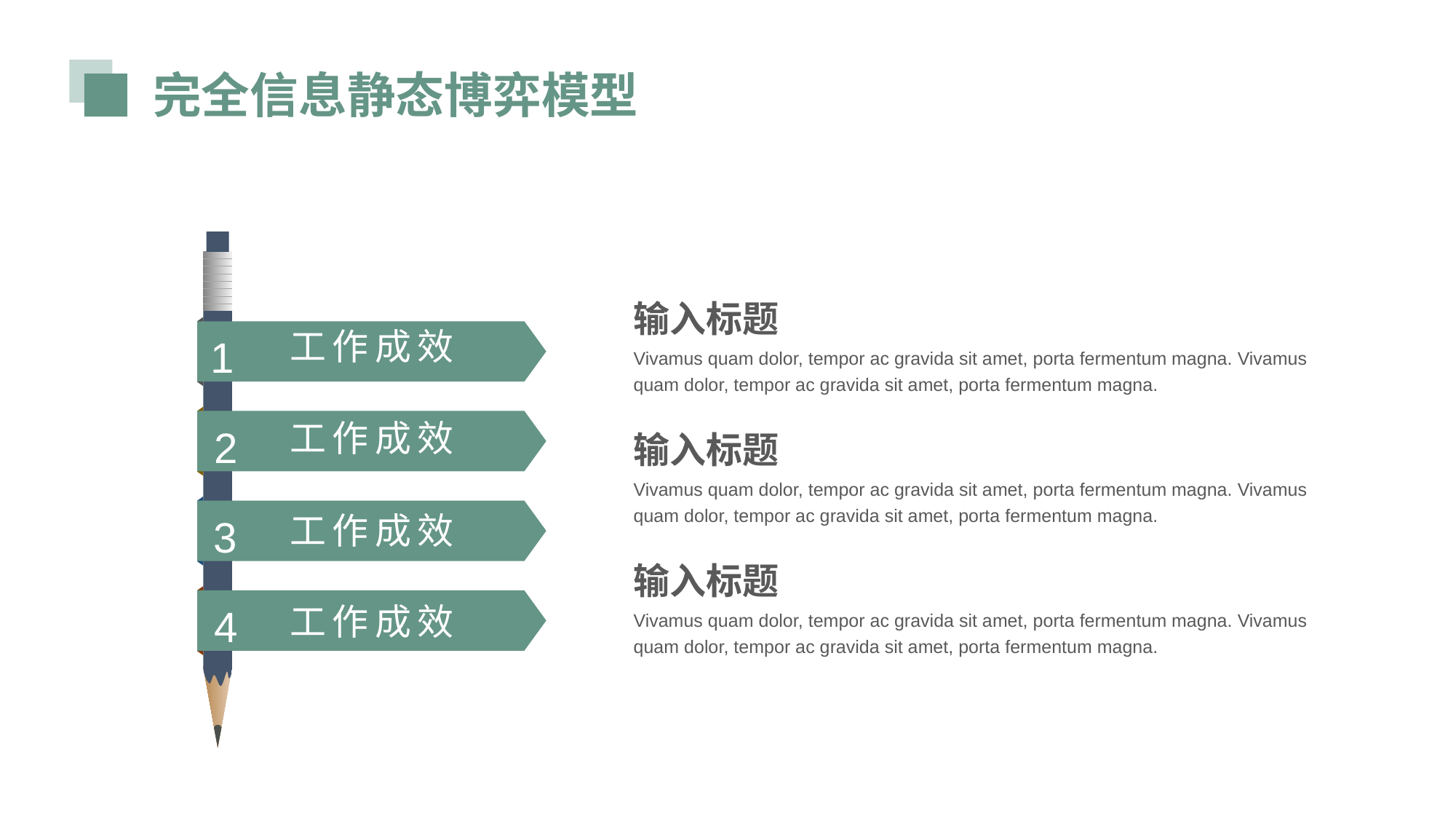

完全信息静态博弈模型

1

2

3

4

输入标题
工作成效
Vivamus quam dolor, tempor ac gravida sit amet, porta fermentum magna. Vivamus quam dolor, tempor ac gravida sit amet, porta fermentum magna.
输入标题
工作成效
Vivamus quam dolor, tempor ac gravida sit amet, porta fermentum magna. Vivamus quam dolor, tempor ac gravida sit amet, porta fermentum magna.
工作成效
输入标题
工作成效
Vivamus quam dolor, tempor ac gravida sit amet, porta fermentum magna. Vivamus quam dolor, tempor ac gravida sit amet, porta fermentum magna.